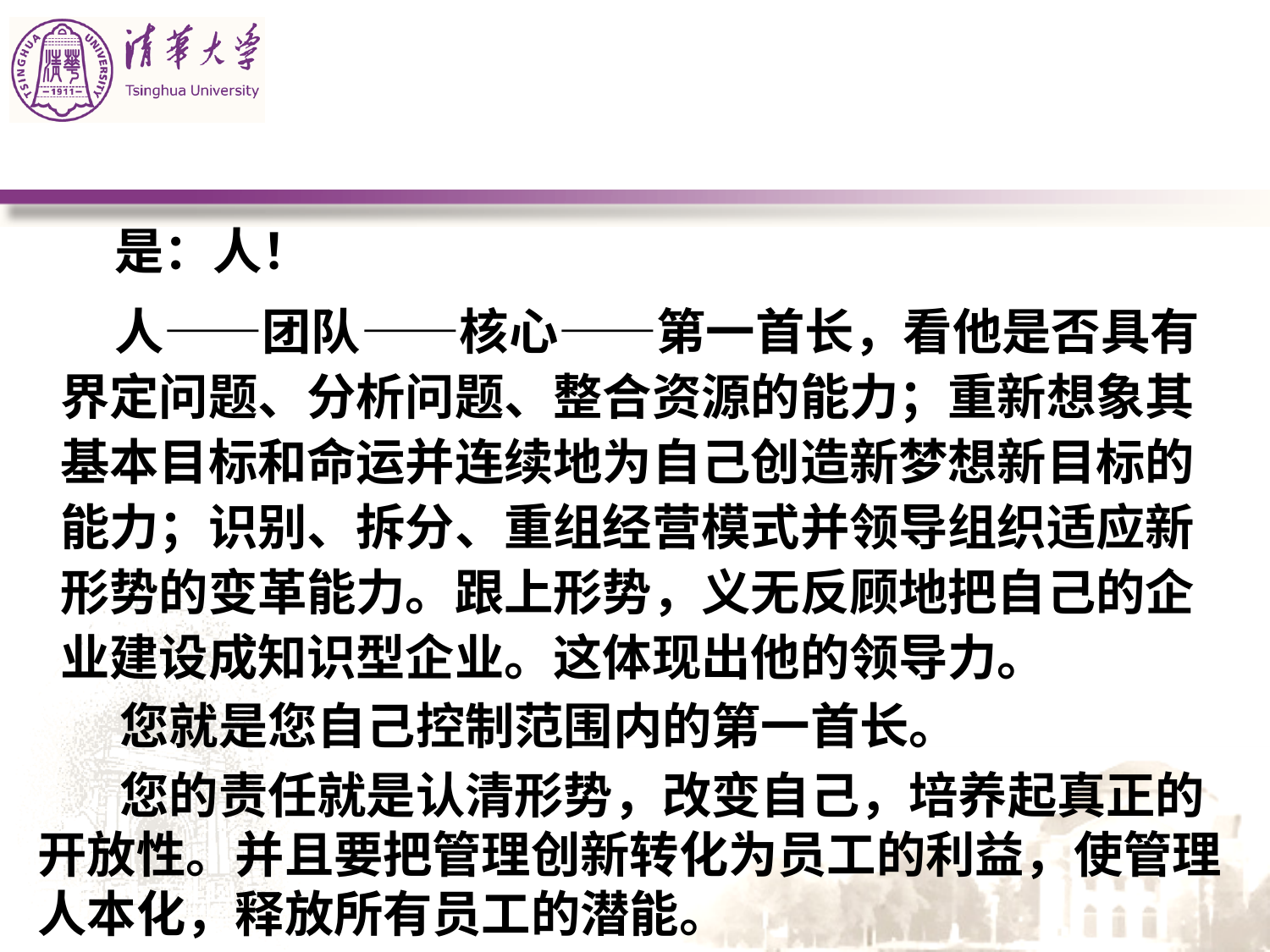

#
        是：人！
        人——团队——核心——第一首长，看他是否具有界定问题、分析问题、整合资源的能力；重新想象其基本目标和命运并连续地为自己创造新梦想新目标的能力；识别、拆分、重组经营模式并领导组织适应新形势的变革能力。跟上形势，义无反顾地把自己的企业建设成知识型企业。这体现出他的领导力。
   您就是您自己控制范围内的第一首长。
   您的责任就是认清形势，改变自己，培养起真正的开放性。并且要把管理创新转化为员工的利益，使管理人本化，释放所有员工的潜能。